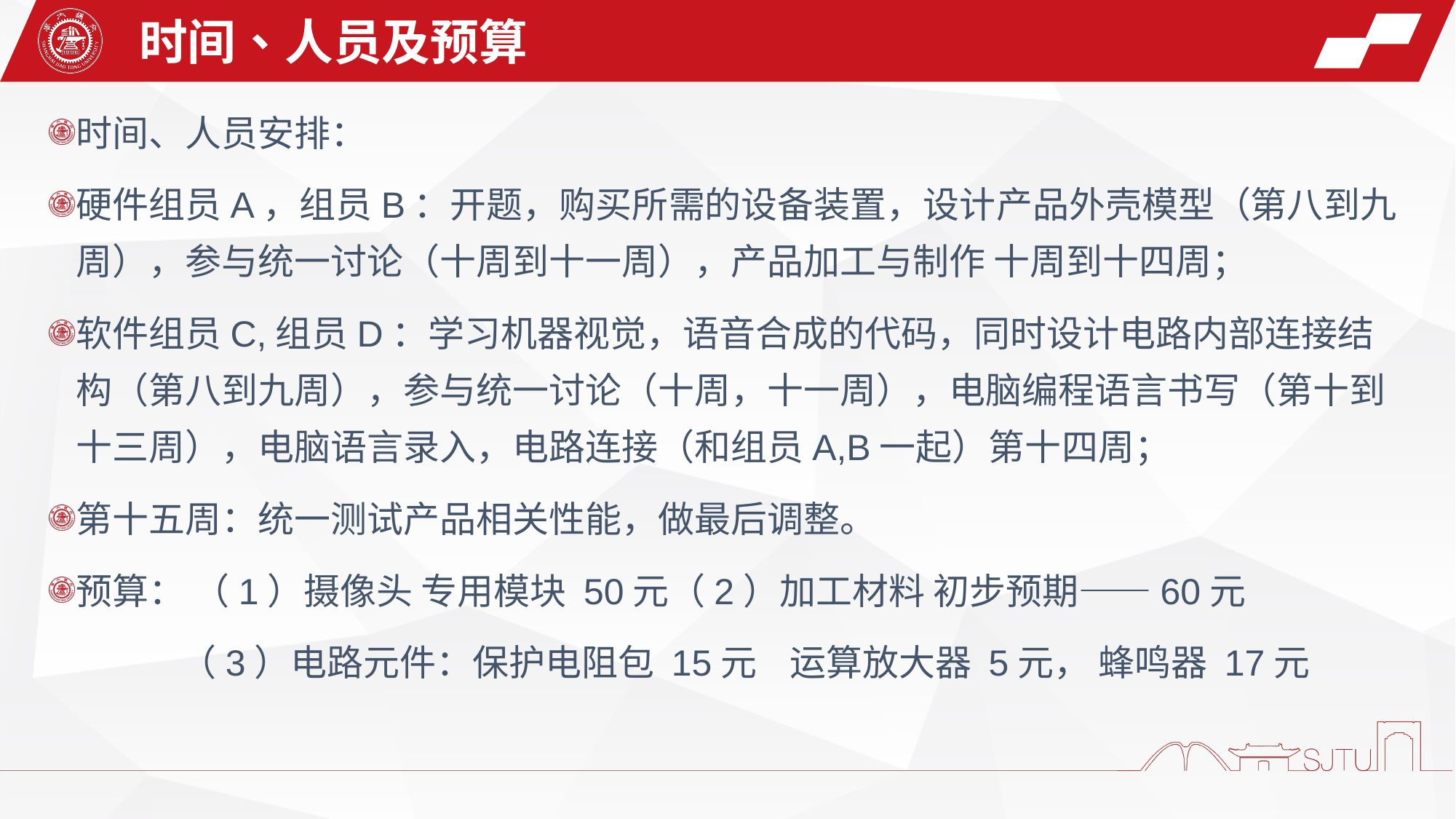

时间、人员及预算
时间、人员安排：
硬件组员A，组员B：开题，购买所需的设备装置，设计产品外壳模型（第八到九周），参与统一讨论（十周到十一周），产品加工与制作 十周到十四周；
软件组员C,组员D：学习机器视觉，语音合成的代码，同时设计电路内部连接结构（第八到九周），参与统一讨论（十周，十一周），电脑编程语言书写（第十到十三周），电脑语言录入，电路连接（和组员A,B一起）第十四周；
第十五周：统一测试产品相关性能，做最后调整。
预算： （1）摄像头 专用模块 50元（2）加工材料 初步预期——60元
               （3）电路元件：保护电阻包 15元    运算放大器 5元， 蜂鸣器 17元